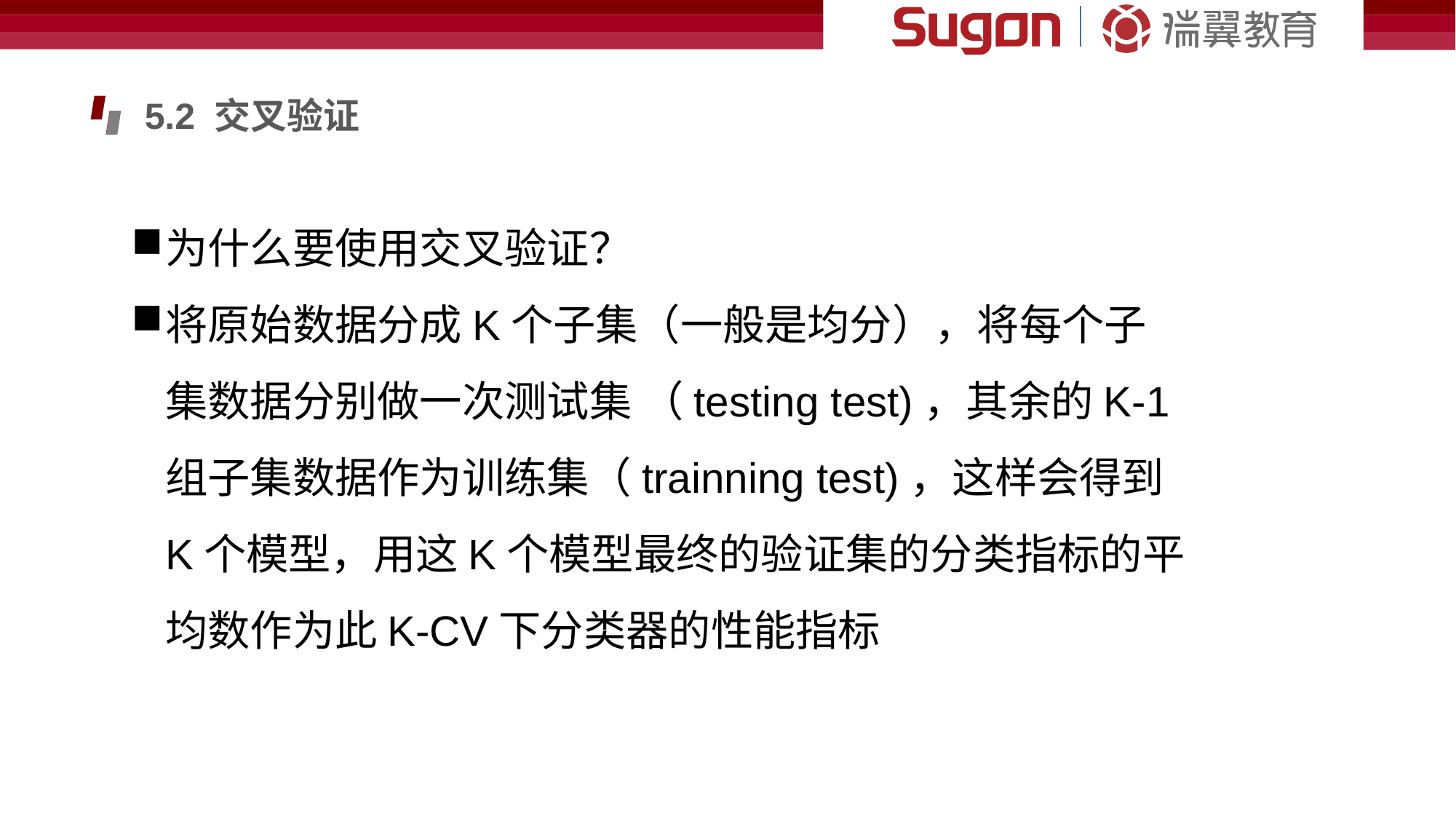

5.2 交叉验证

为什么要使用交叉验证？
将原始数据分成K个子集（一般是均分），将每个子集数据分别做一次测试集 （testing test)，其余的K-1组子集数据作为训练集（trainning test)，这样会得到K个模型，用这K个模型最终的验证集的分类指标的平均数作为此K-CV下分类器的性能指标